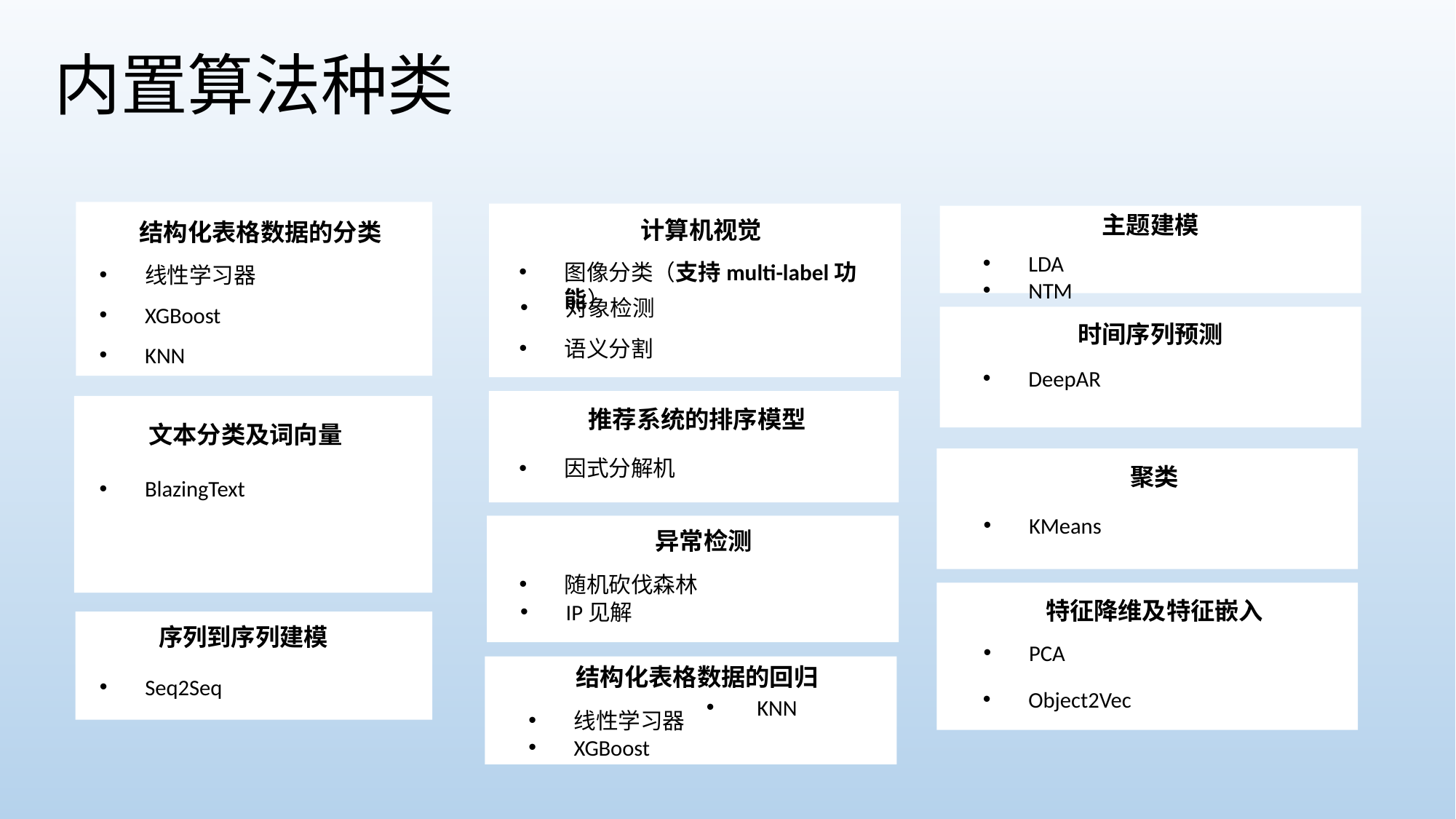

# 内置算法种类

主题建模

计算机视觉
结构化表格数据的分类
线性学习器
XGBoost
KNN
LDA
NTM
图像分类（支持multi-label功能）
对象检测

时间序列预测
语义分割
DeepAR

推荐系统的排序模型
文本分类及词向量

因式分解机
聚类
BlazingText
KMeans

异常检测
随机砍伐森林

特征降维及特征嵌入
IP见解

序列到序列建模
PCA

结构化表格数据的回归
Seq2Seq
Object2Vec
线性学习器
XGBoost

 KNN